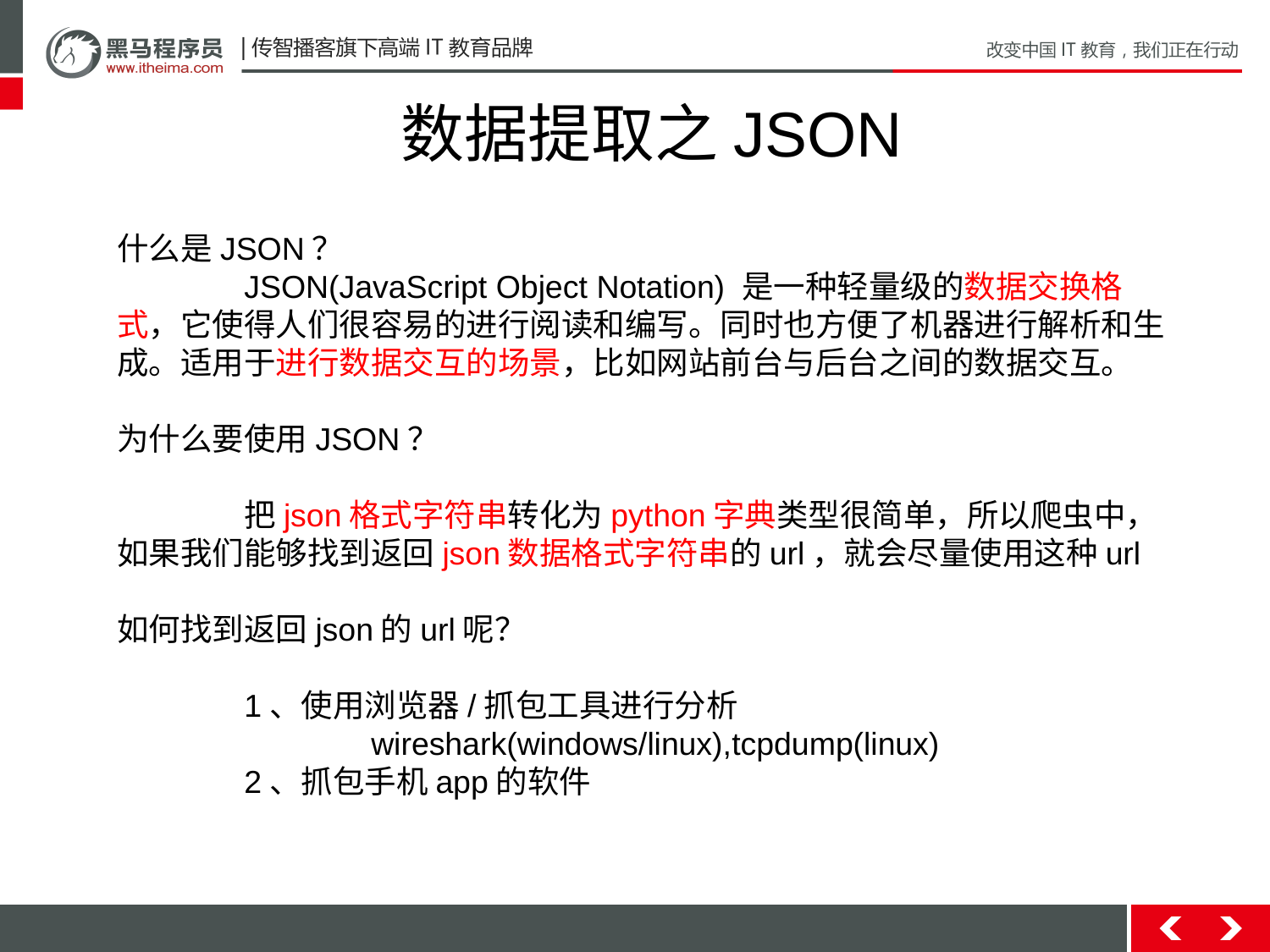

数据提取之JSON
什么是JSON？
	JSON(JavaScript Object Notation) 是一种轻量级的数据交换格式，它使得人们很容易的进行阅读和编写。同时也方便了机器进行解析和生成。适用于进行数据交互的场景，比如网站前台与后台之间的数据交互。

为什么要使用JSON？

	把json格式字符串转化为python字典类型很简单，所以爬虫中，如果我们能够找到返回json数据格式字符串的url，就会尽量使用这种url

如何找到返回json的url呢？

	1、使用浏览器/抓包工具进行分析
		wireshark(windows/linux),tcpdump(linux)
	2、抓包手机app的软件